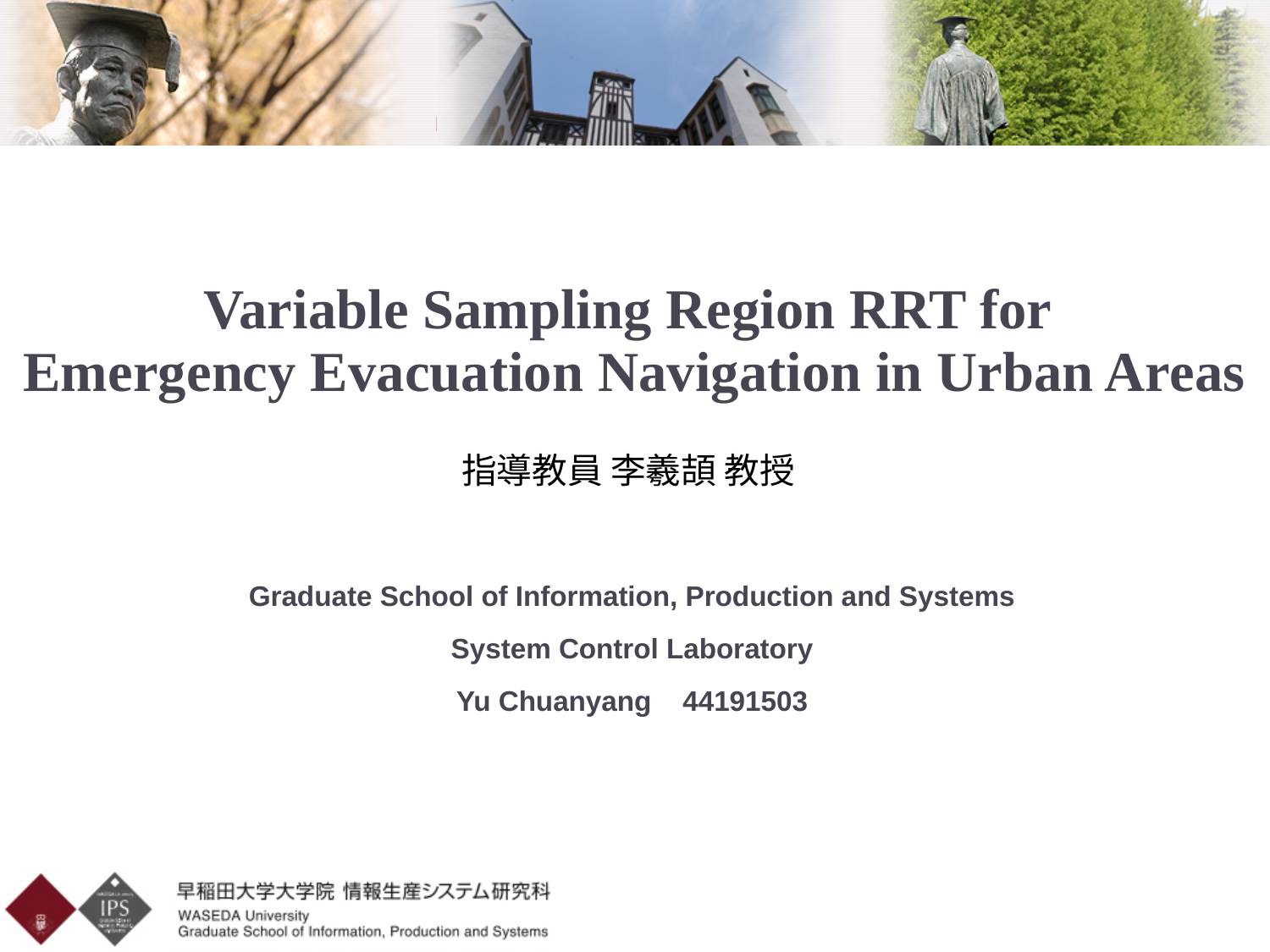

Variable Sampling Region RRT for
Emergency Evacuation Navigation in Urban Areas

指導教員 李羲頡 教授

Graduate School of Information, Production and Systems
System Control Laboratory
Yu Chuanyang    44191503